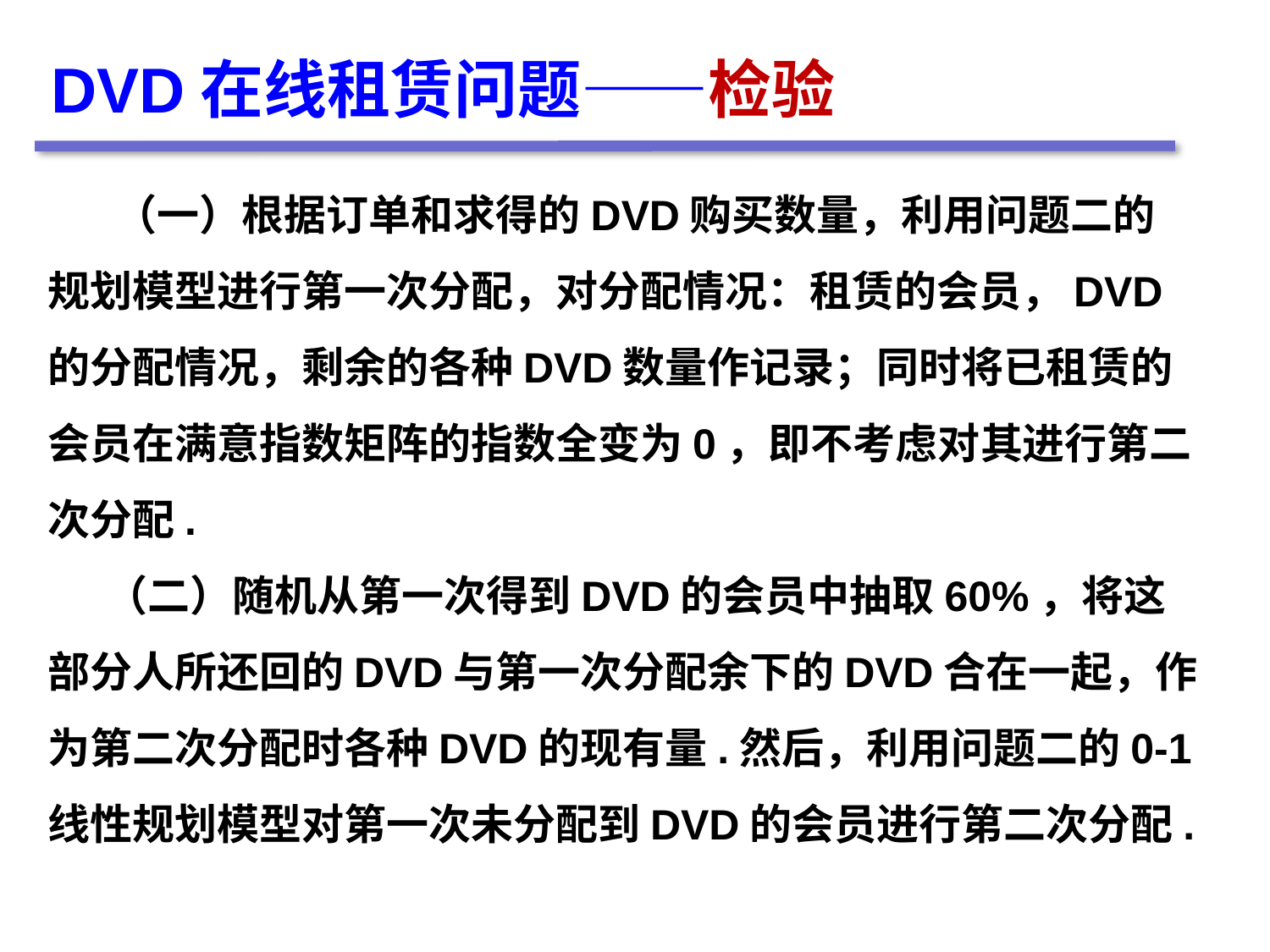

DVD在线租赁问题——检验
      （一）根据订单和求得的DVD购买数量，利用问题二的规划模型进行第一次分配，对分配情况：租赁的会员，DVD的分配情况，剩余的各种DVD数量作记录；同时将已租赁的会员在满意指数矩阵的指数全变为0，即不考虑对其进行第二次分配.
     （二）随机从第一次得到DVD的会员中抽取60%，将这部分人所还回的DVD与第一次分配余下的DVD合在一起，作为第二次分配时各种DVD的现有量.然后，利用问题二的0-1线性规划模型对第一次未分配到DVD的会员进行第二次分配.